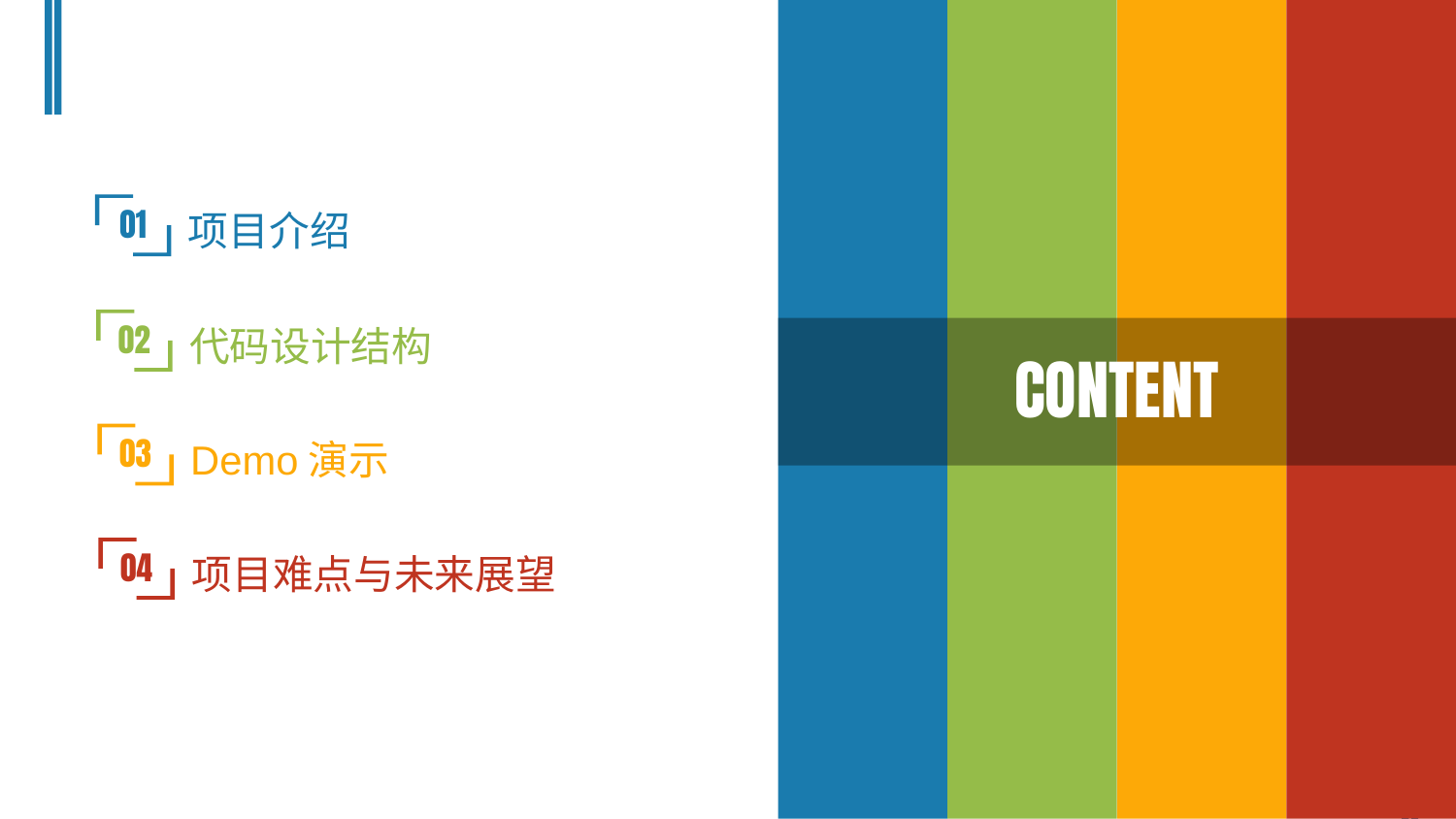

01
项目介绍
02
代码设计结构
CONTENT
03
Demo演示
04
项目难点与未来展望